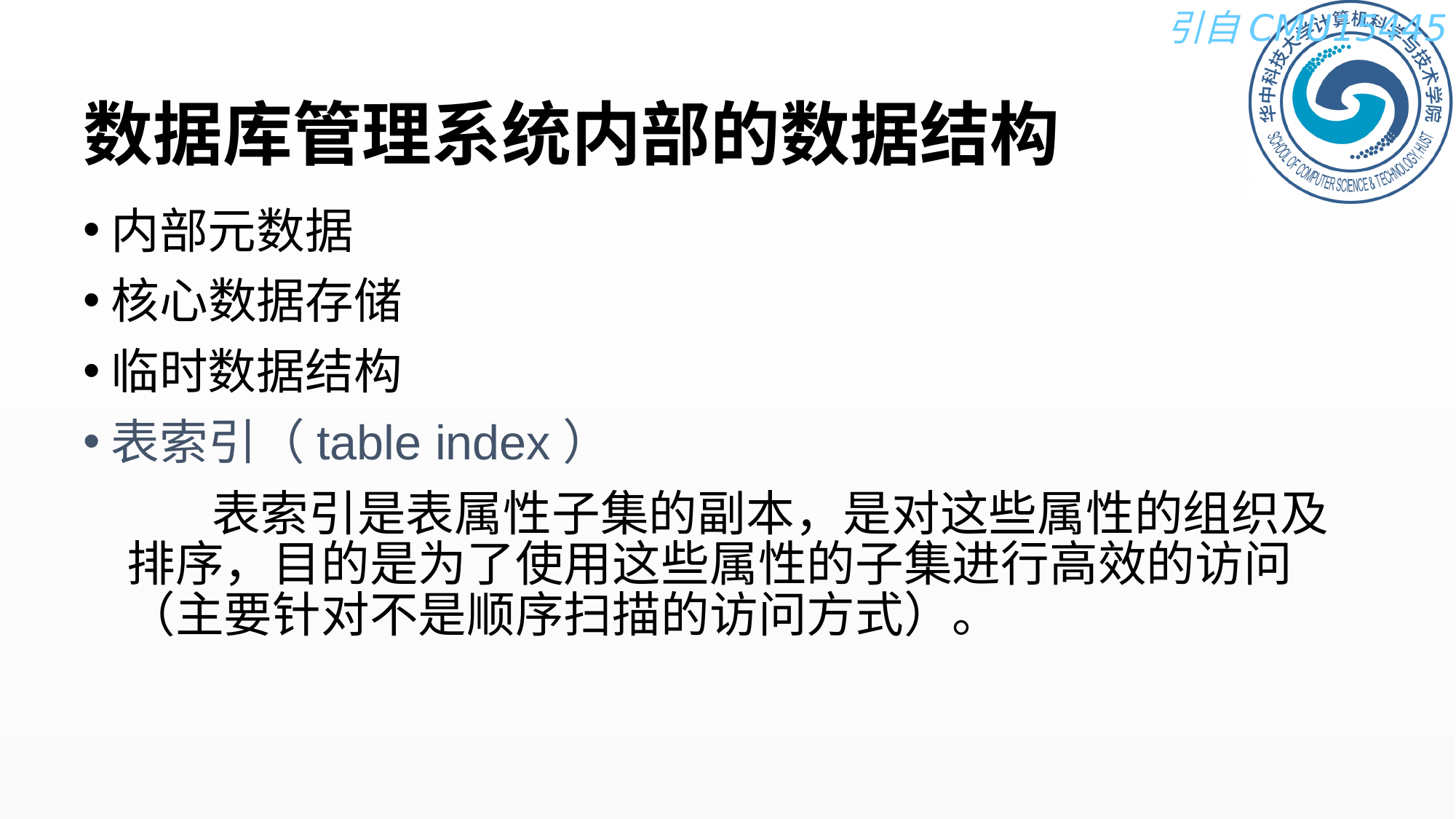

# 数据库管理系统内部的数据结构
内部元数据
核心数据存储
临时数据结构
表索引（table index）
表索引是表属性子集的副本，是对这些属性的组织及排序，目的是为了使用这些属性的子集进行高效的访问（主要针对不是顺序扫描的访问方式）。
50